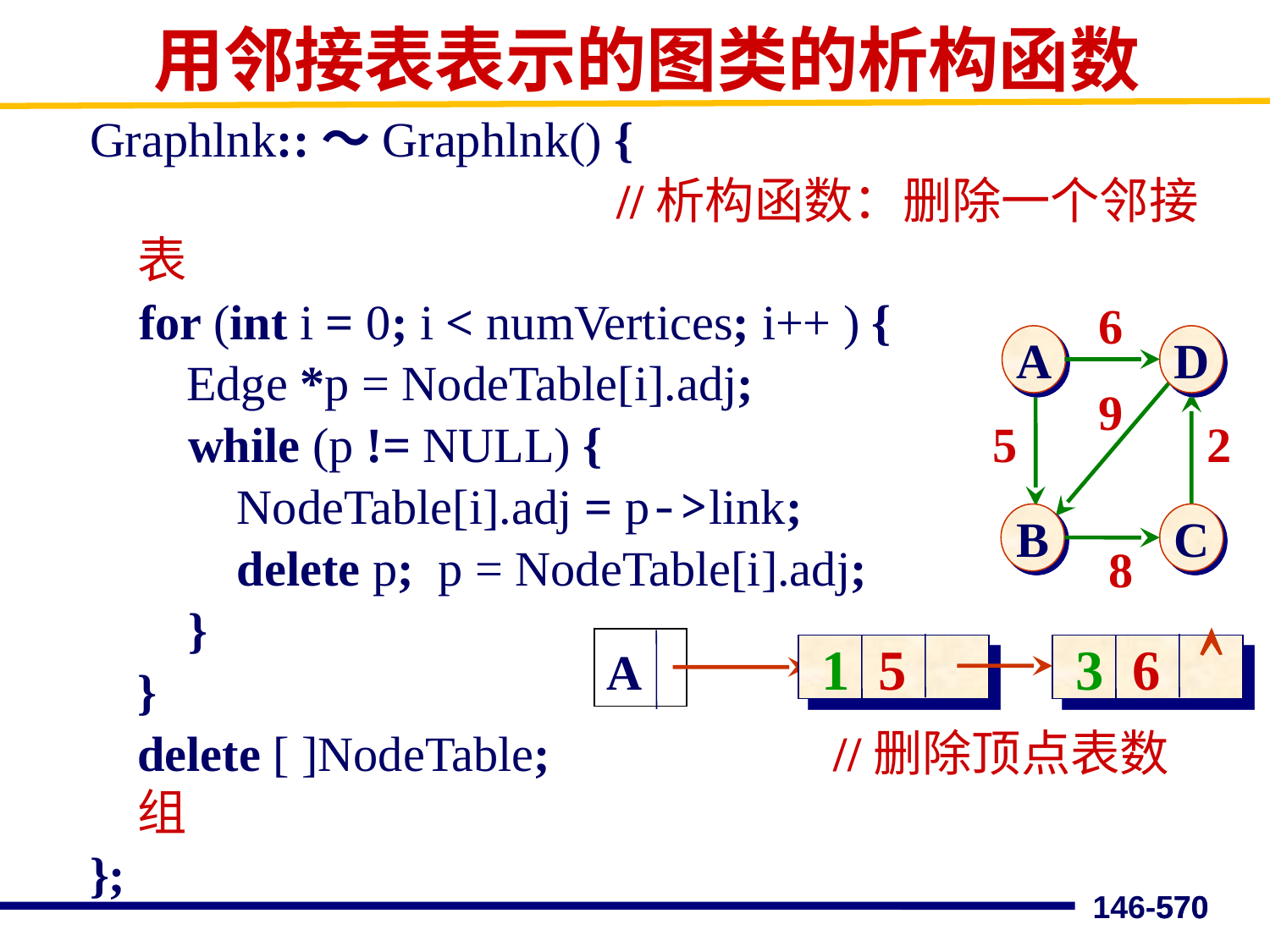

# 用邻接表表示的图类的析构函数
Graphlnk::～Graphlnk() {
				        //析构函数：删除一个邻接表
    for (int i = 0; i < numVertices; i++ ) {
	    Edge *p = NodeTable[i].adj;
        while (p != NULL) {
            NodeTable[i].adj = p->link;
            delete p;  p = NodeTable[i].adj;
        }
   	}
   	delete [ ]NodeTable;  		     //删除顶点表数组
};
6
A
D

B
C

9
5
2
8
∧
1  5
3  6
A

570
146-570